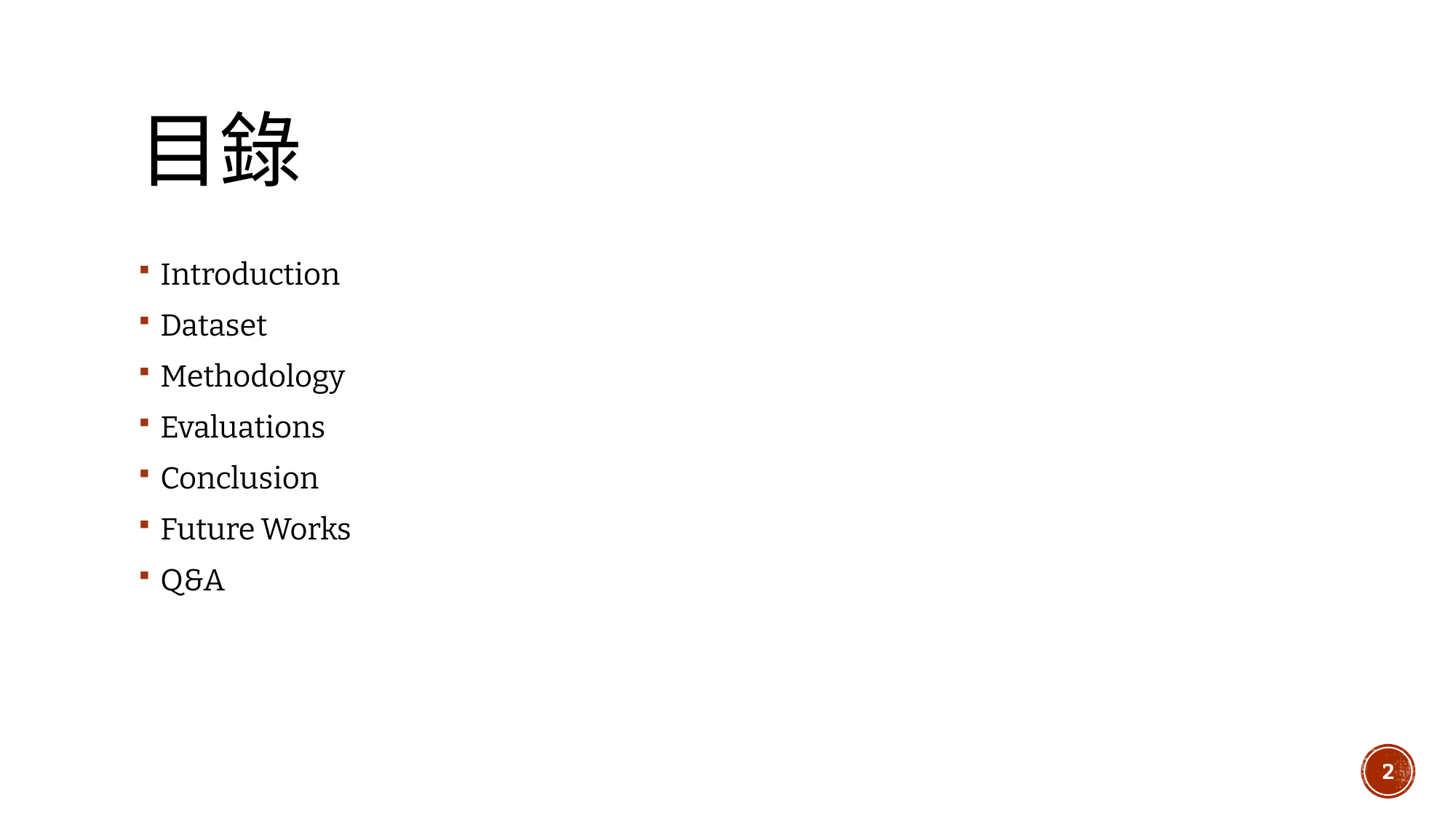

# 目錄
Introduction
Dataset
Methodology
Evaluations
Conclusion
Future Works
Q&A
2